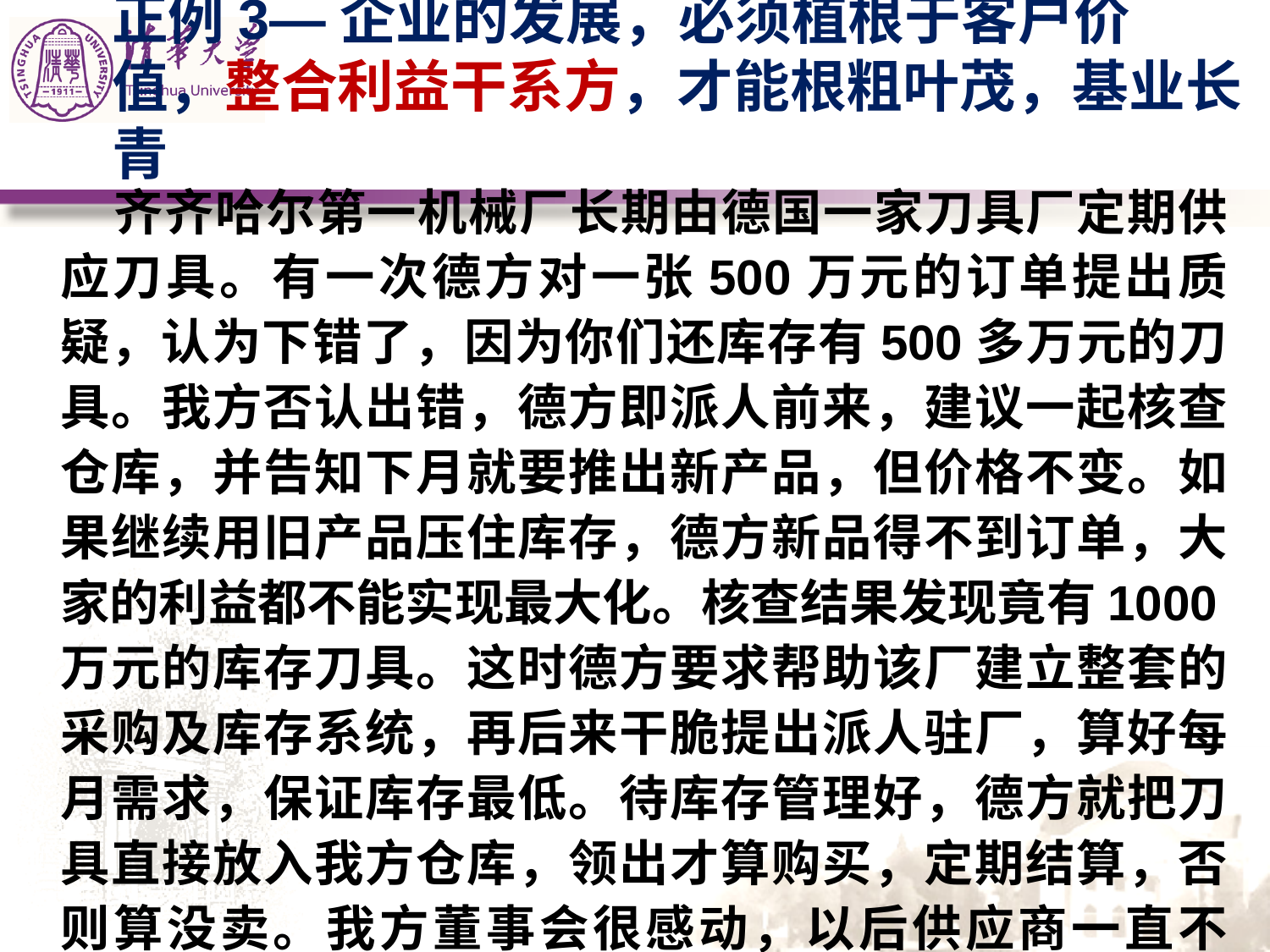

# 正例3—企业的发展，必须植根于客户价值，整合利益干系方，才能根粗叶茂，基业长青
       齐齐哈尔第一机械厂长期由德国一家刀具厂定期供应刀具。有一次德方对一张500万元的订单提出质疑，认为下错了，因为你们还库存有500多万元的刀具。我方否认出错，德方即派人前来，建议一起核查仓库，并告知下月就要推出新产品，但价格不变。如果继续用旧产品压住库存，德方新品得不到订单，大家的利益都不能实现最大化。核查结果发现竟有1000万元的库存刀具。这时德方要求帮助该厂建立整套的采购及库存系统，再后来干脆提出派人驻厂，算好每月需求，保证库存最低。待库存管理好，德方就把刀具直接放入我方仓库，领出才算购买，定期结算，否则算没卖。我方董事会很感动，以后供应商一直不变。